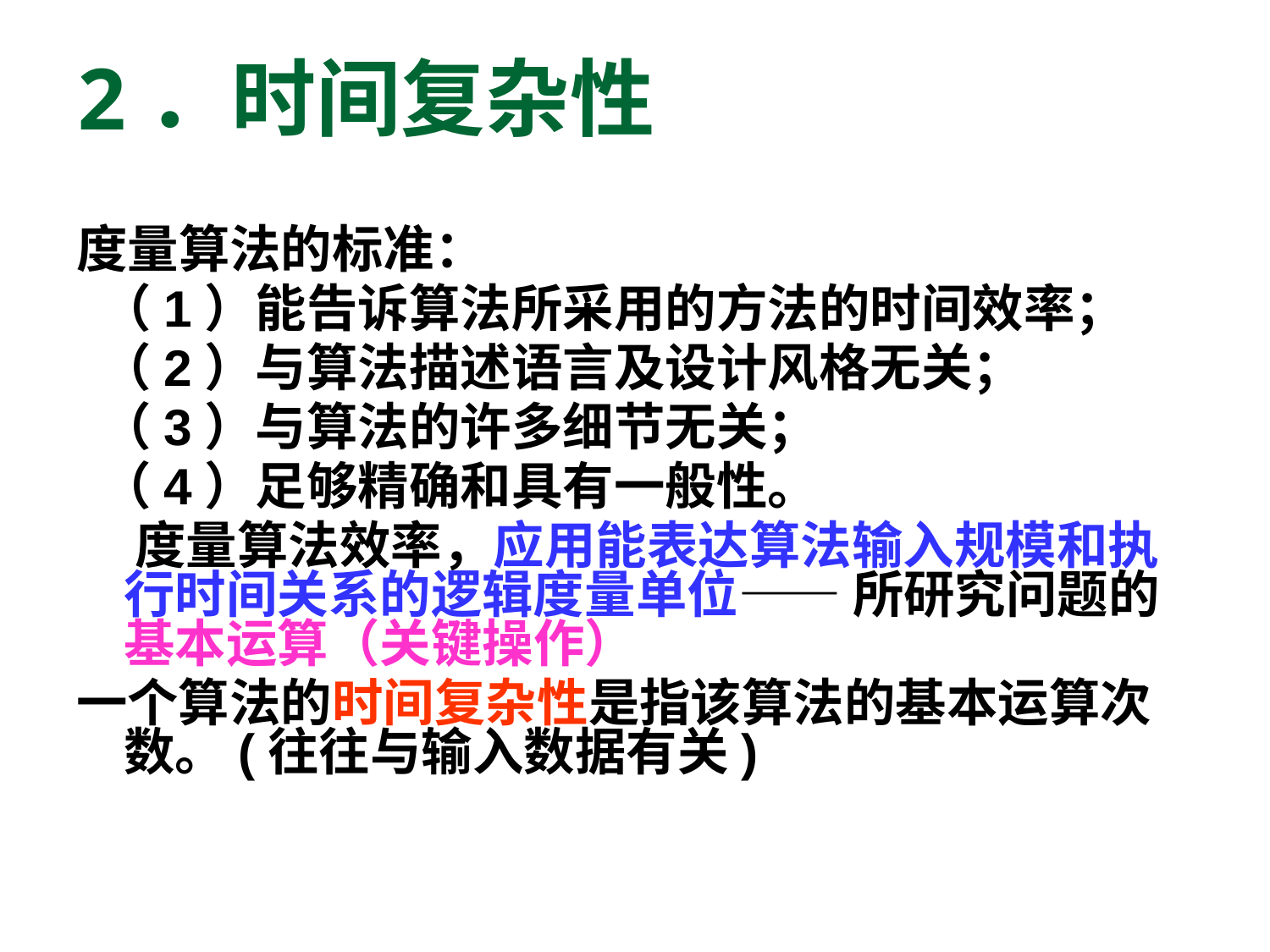

# 2．时间复杂性
度量算法的标准：
 （1）能告诉算法所采用的方法的时间效率；
 （2）与算法描述语言及设计风格无关；
 （3）与算法的许多细节无关；
 （4）足够精确和具有一般性。
    度量算法效率，应用能表达算法输入规模和执行时间关系的逻辑度量单位—— 所研究问题的基本运算（关键操作）
一个算法的时间复杂性是指该算法的基本运算次数。(往往与输入数据有关)